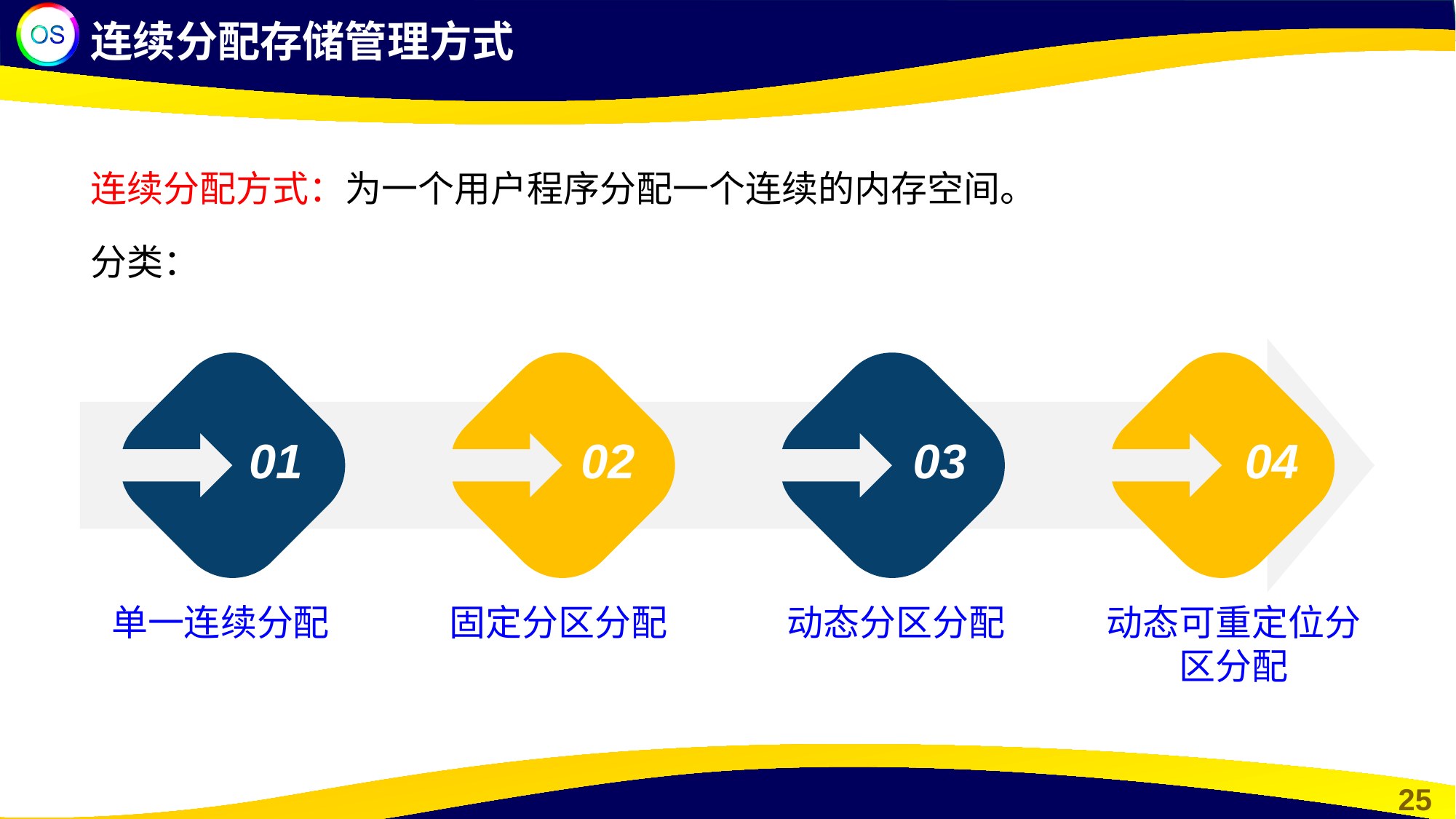

连续分配存储管理方式
连续分配方式：为一个用户程序分配一个连续的内存空间。
分类：

01
02
03
04
单一连续分配
固定分区分配
动态分区分配
动态可重定位分区分配